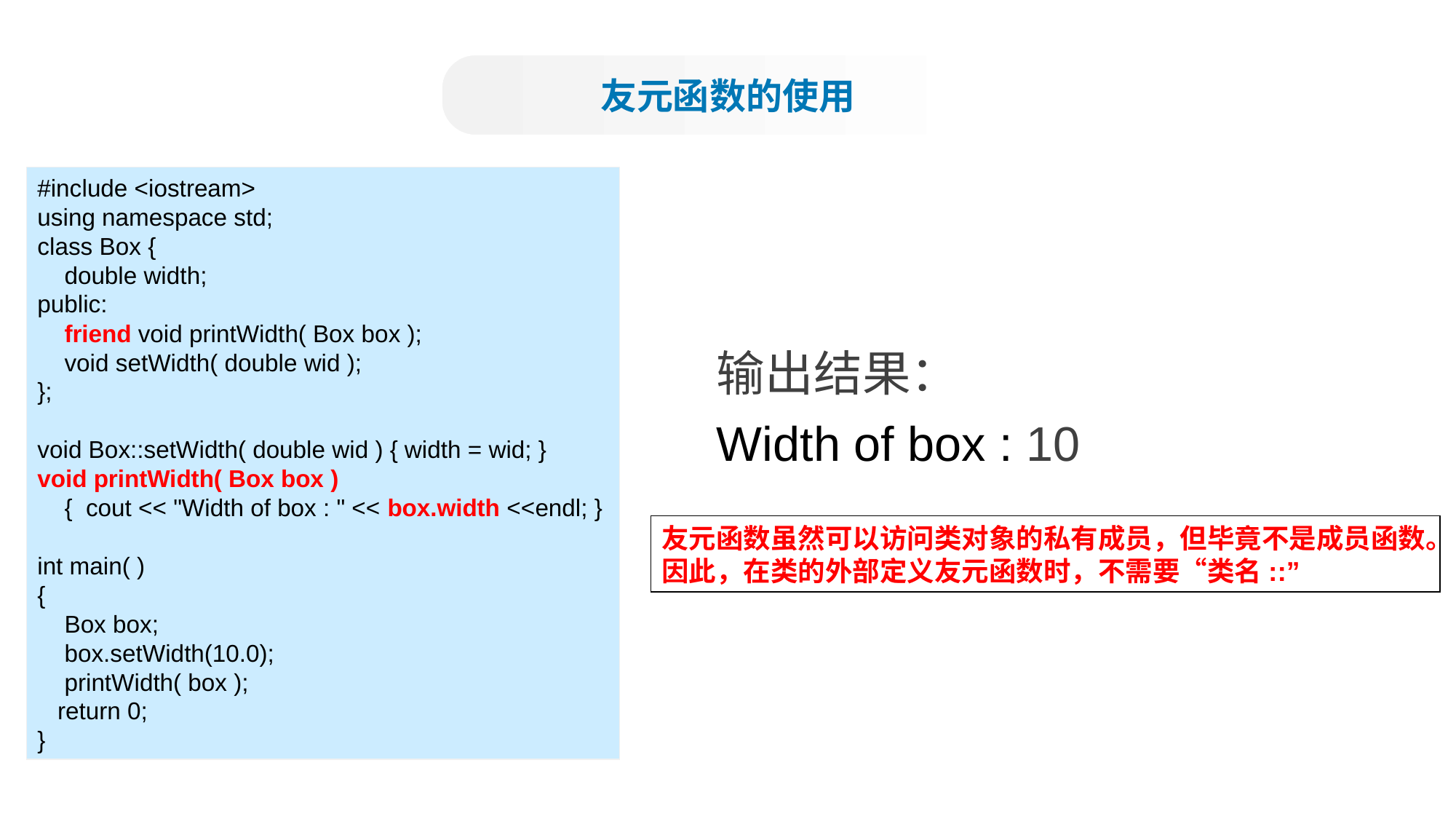

友元函数的使用
#include <iostream>
using namespace std;
class Box {
    double width;
public:
    friend void printWidth( Box box );
    void setWidth( double wid );
};

void Box::setWidth( double wid ) { width = wid; }
void printWidth( Box box )
    {  cout << "Width of box : " << box.width <<endl; }

int main( )
{
    Box box;
    box.setWidth(10.0);
    printWidth( box );
   return 0;
}
输出结果：
Width of box : 10
友元函数虽然可以访问类对象的私有成员，但毕竟不是成员函数。
因此，在类的外部定义友元函数时，不需要“类名::”